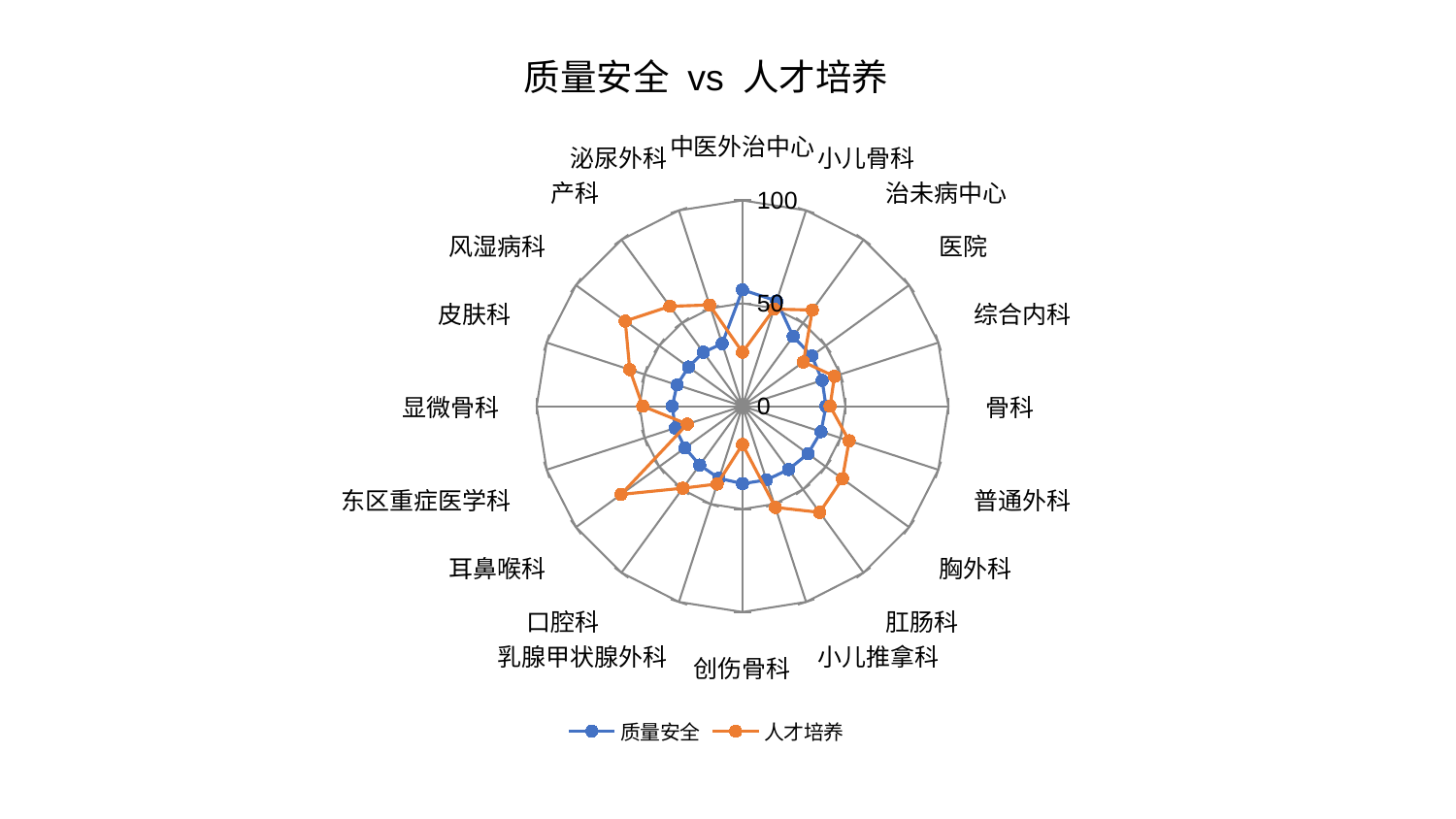

### Chart: 质量安全 vs 人才培养

| Category | 质量安全 | 人才培养 |
|---|---|---|
| 中医外治中心 | 56.56414514077342 | 26.204789070860556 |
| 小儿骨科 | 53.754181145553524 | 49.591748566405975 |
| 治未病中心 | 41.90768816203105 | 57.75335081677107 |
| 医院 | 41.58694432647546 | 36.592052476875175 |
| 综合内科 | 40.69130485745192 | 46.97086789628725 |
| 骨科 | 40.5412878575252 | 42.53917793244825 |
| 普通外科 | 40.11895873913442 | 54.46021378416243 |
| 胸外科 | 39.313048555478716 | 60.0055523227118 |
| 肛肠科 | 38.02662875255963 | 63.796444333650605 |
| 小儿推拿科 | 37.68123077260476 | 51.71419677827377 |
| 创伤骨科 | 37.65056864110018 | 18.580640891644084 |
| 乳腺甲状腺外科 | 36.86971765090546 | 39.775403858154135 |
| 口腔科 | 35.37493209040227 | 49.246462349952786 |
| 耳鼻喉科 | 34.54365606264152 | 72.91538625723489 |
| 东区重症医学科 | 34.31546220830878 | 28.209837732031446 |
| 显微骨科 | 34.15394181638153 | 48.470392975619234 |
| 皮肤科 | 33.411414116961126 | 57.5991079760247 |
| 风湿病科 | 32.383968721184694 | 70.39502053697642 |
| 产科 | 32.37715281971781 | 60.0083405699957 |
| 泌尿外科 | 31.9445036973644 | 51.71643538001803 |
12